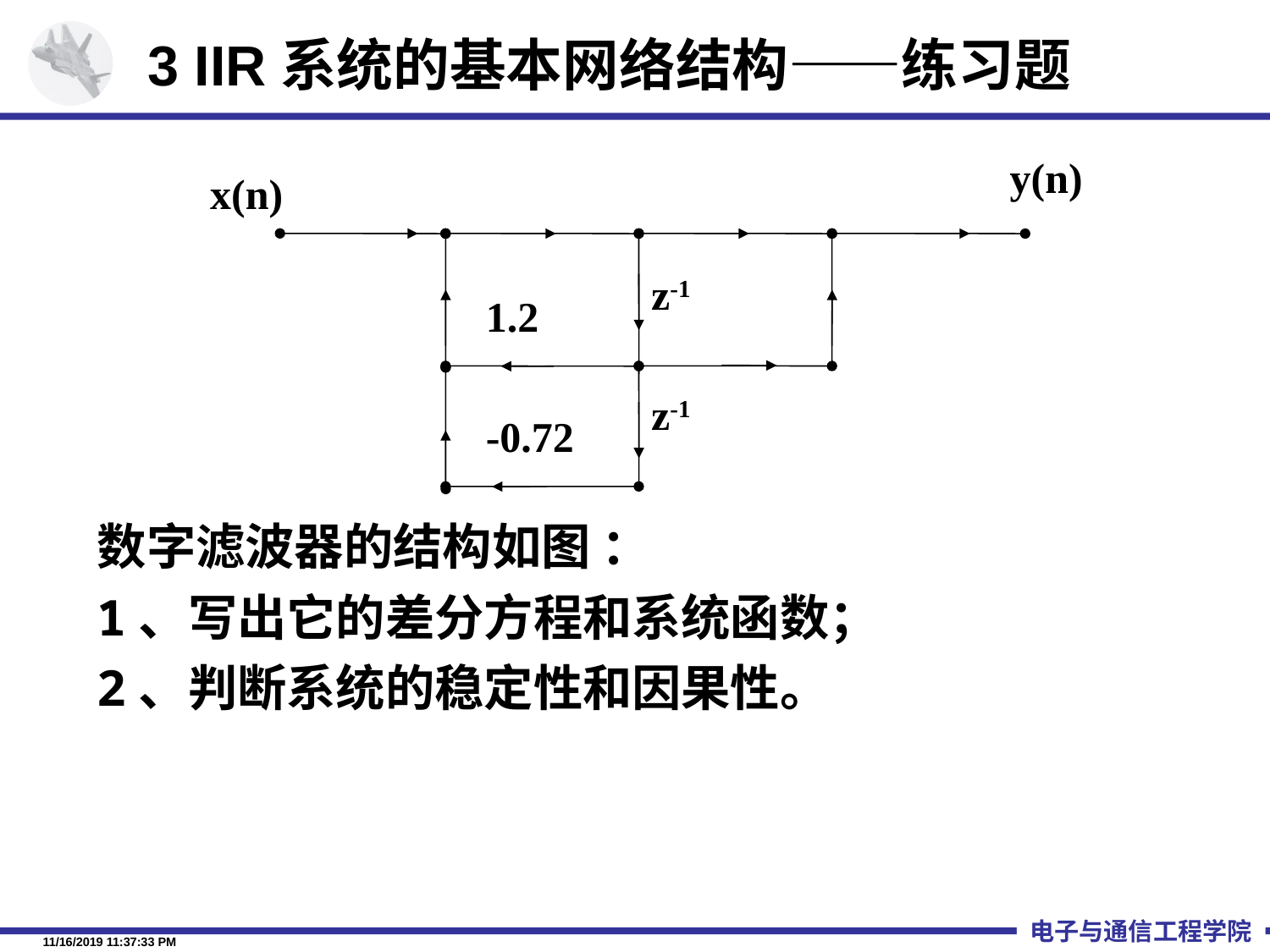

3 IIR系统的基本网络结构——练习题
y(n)
x(n)

z-1

1.2

z-1

-0.72

数字滤波器的结构如图 ：
1、写出它的差分方程和系统函数；
2、判断系统的稳定性和因果性。